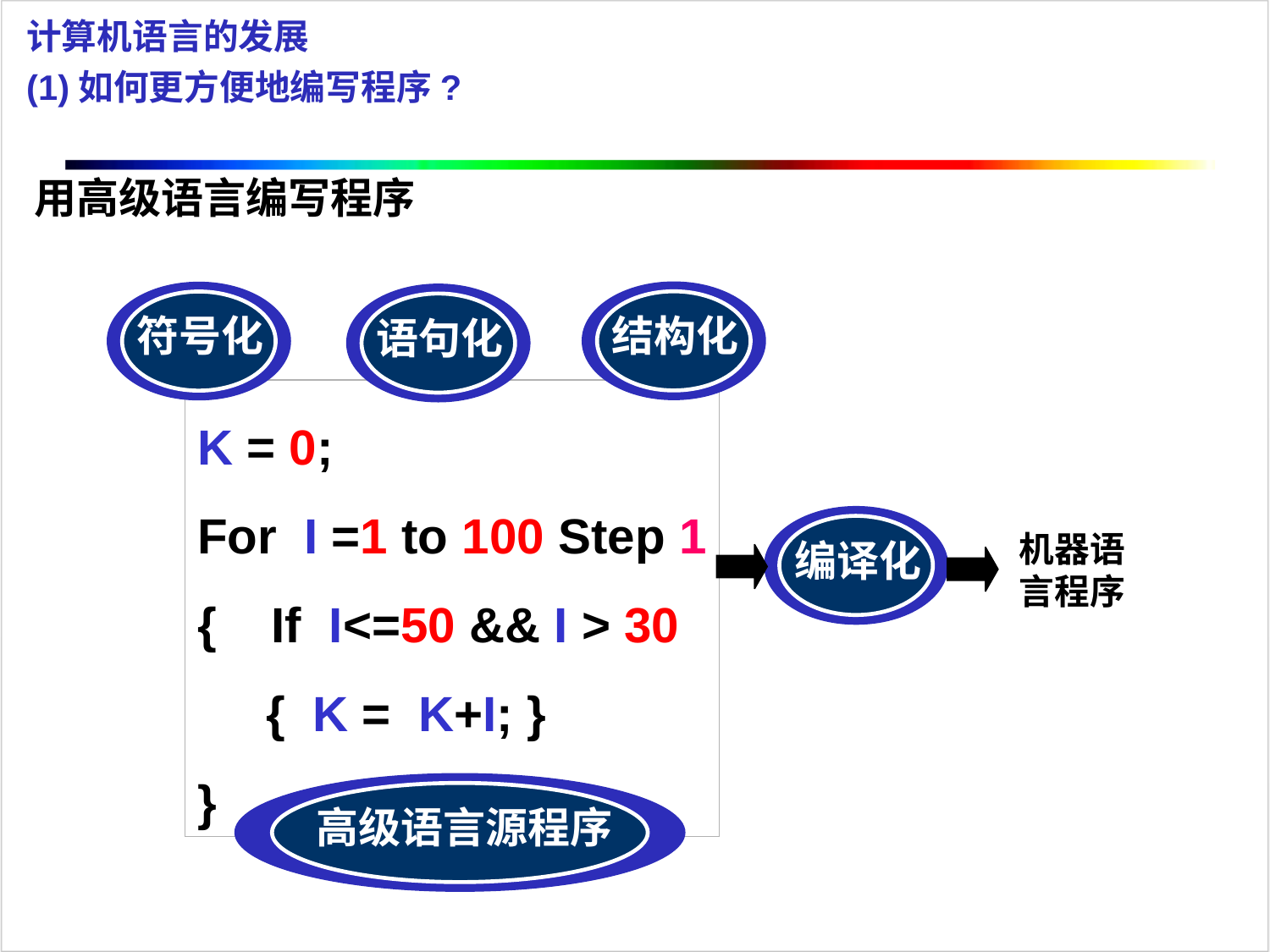

计算机语言的发展
(1)如何更方便地编写程序?
用高级语言编写程序

结构化

符号化

语句化
K = 0;
For  I =1 to 100 Step 1
{    If  I<=50 && I > 30
     {  K =  K+I; }
}

编译化
机器语言程序

高级语言源程序